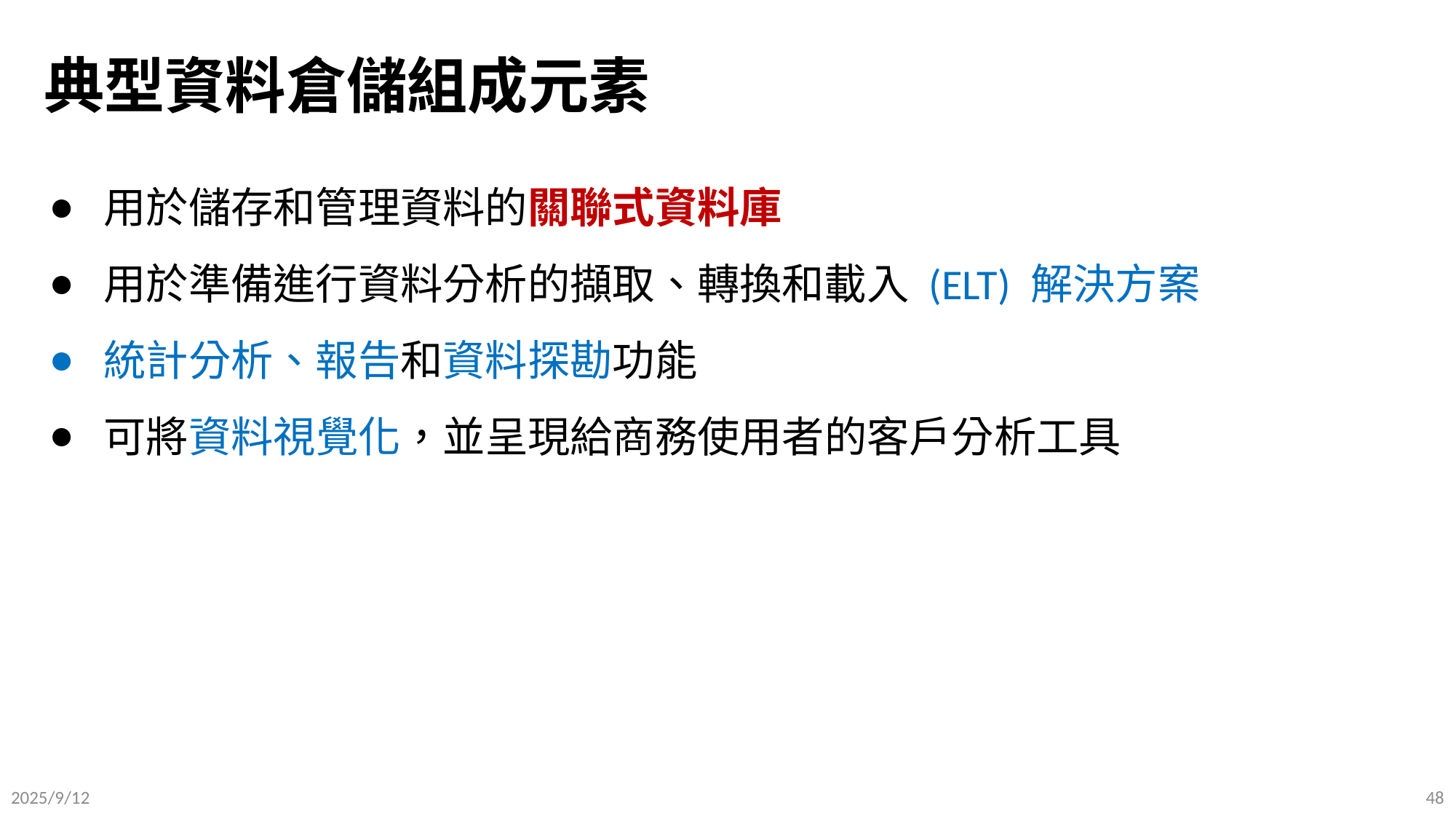

# 典型資料倉儲組成元素
用於儲存和管理資料的關聯式資料庫
用於準備進行資料分析的擷取、轉換和載入 (ELT) 解決方案
統計分析、報告和資料探勘功能
可將資料視覺化，並呈現給商務使用者的客戶分析工具

2025/9/12
48